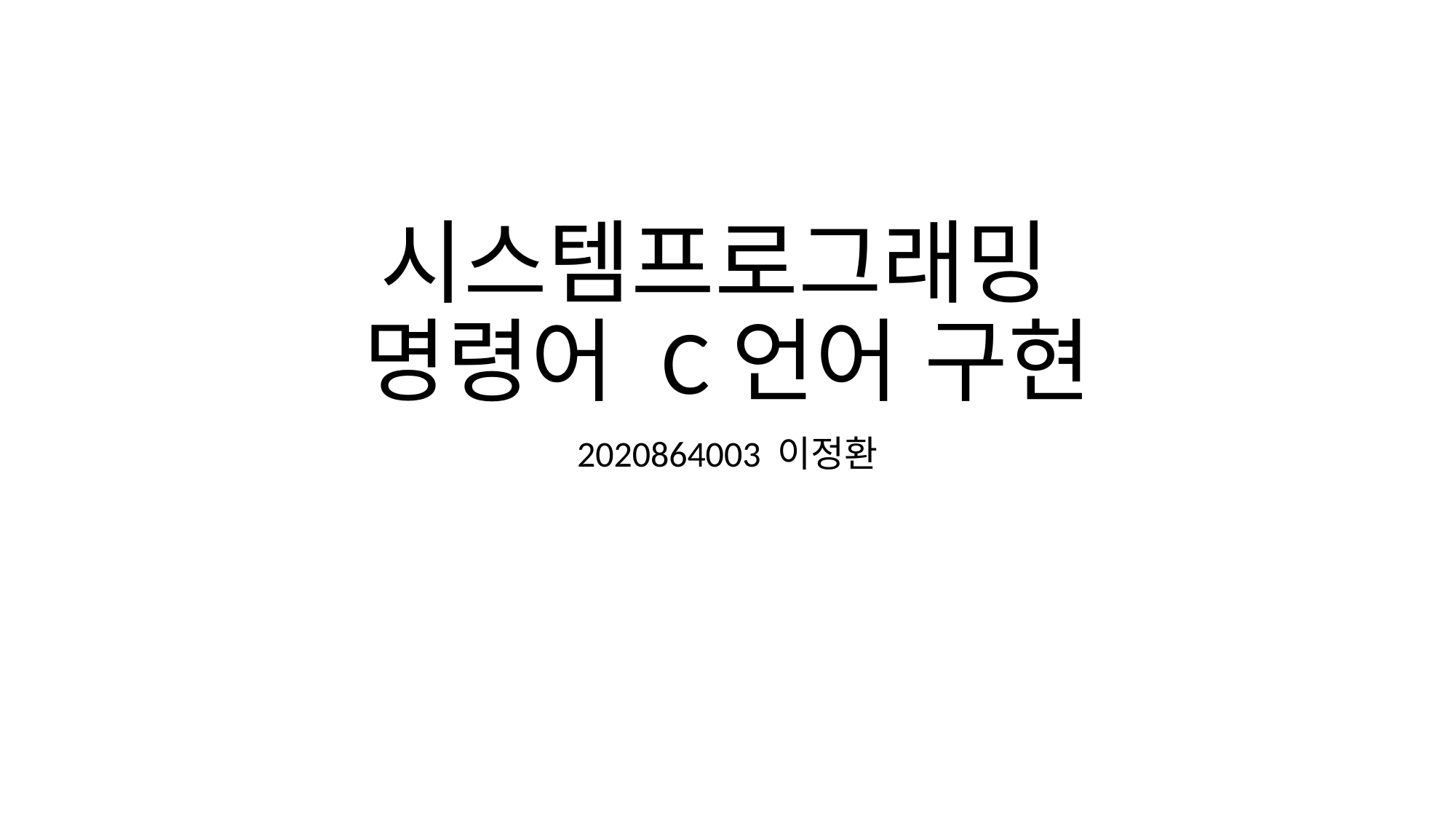

# 시스템프로그래밍 명령어 C언어 구현
2020864003 이정환